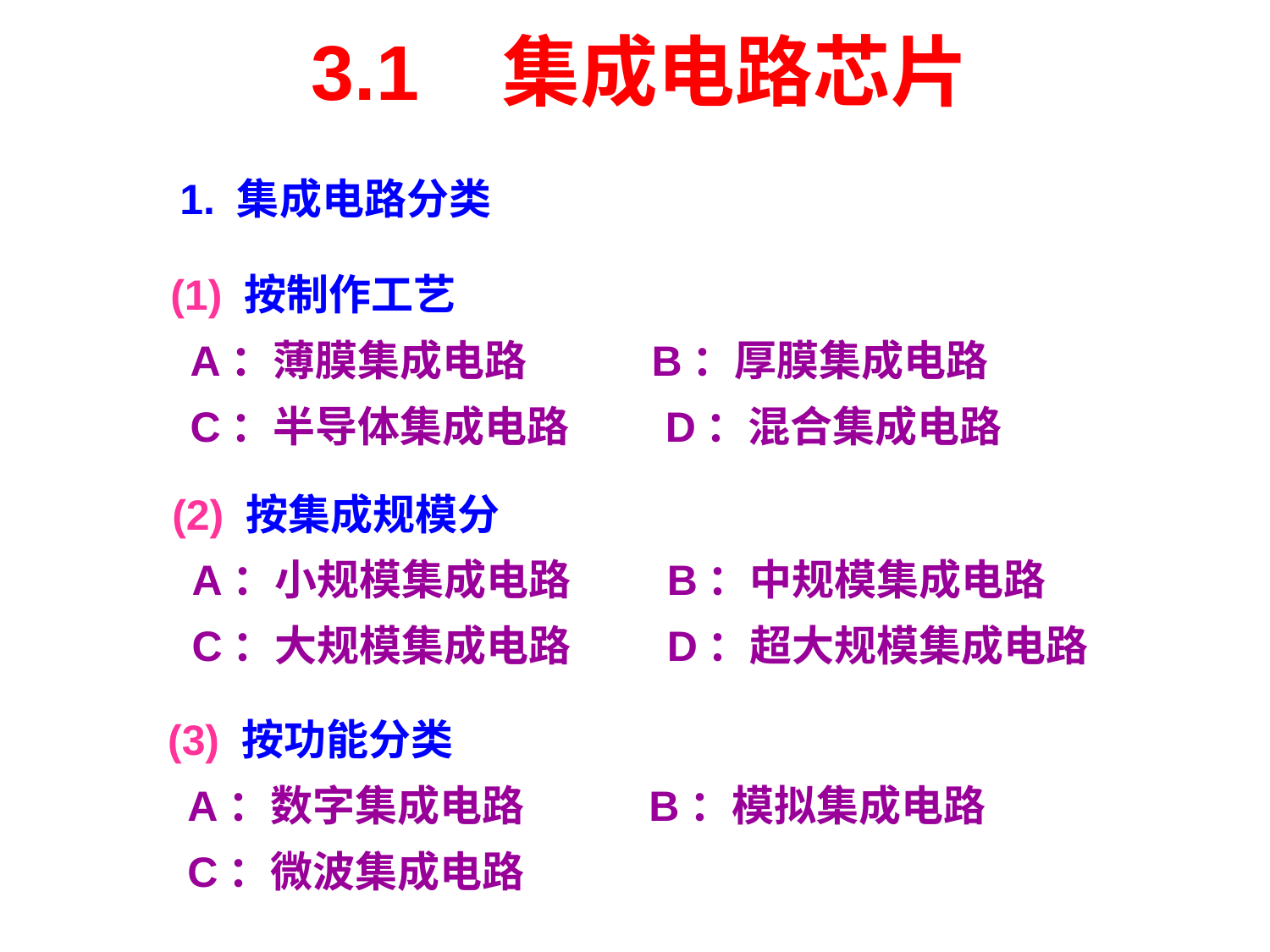

3.1   集成电路芯片
1. 集成电路分类
(1) 按制作工艺
 A：薄膜集成电路            B：厚膜集成电路
 C：半导体集成电路         D：混合集成电路
(2) 按集成规模分
 A：小规模集成电路         B：中规模集成电路
 C：大规模集成电路         D：超大规模集成电路
(3) 按功能分类
 A：数字集成电路            B：模拟集成电路
 C：微波集成电路